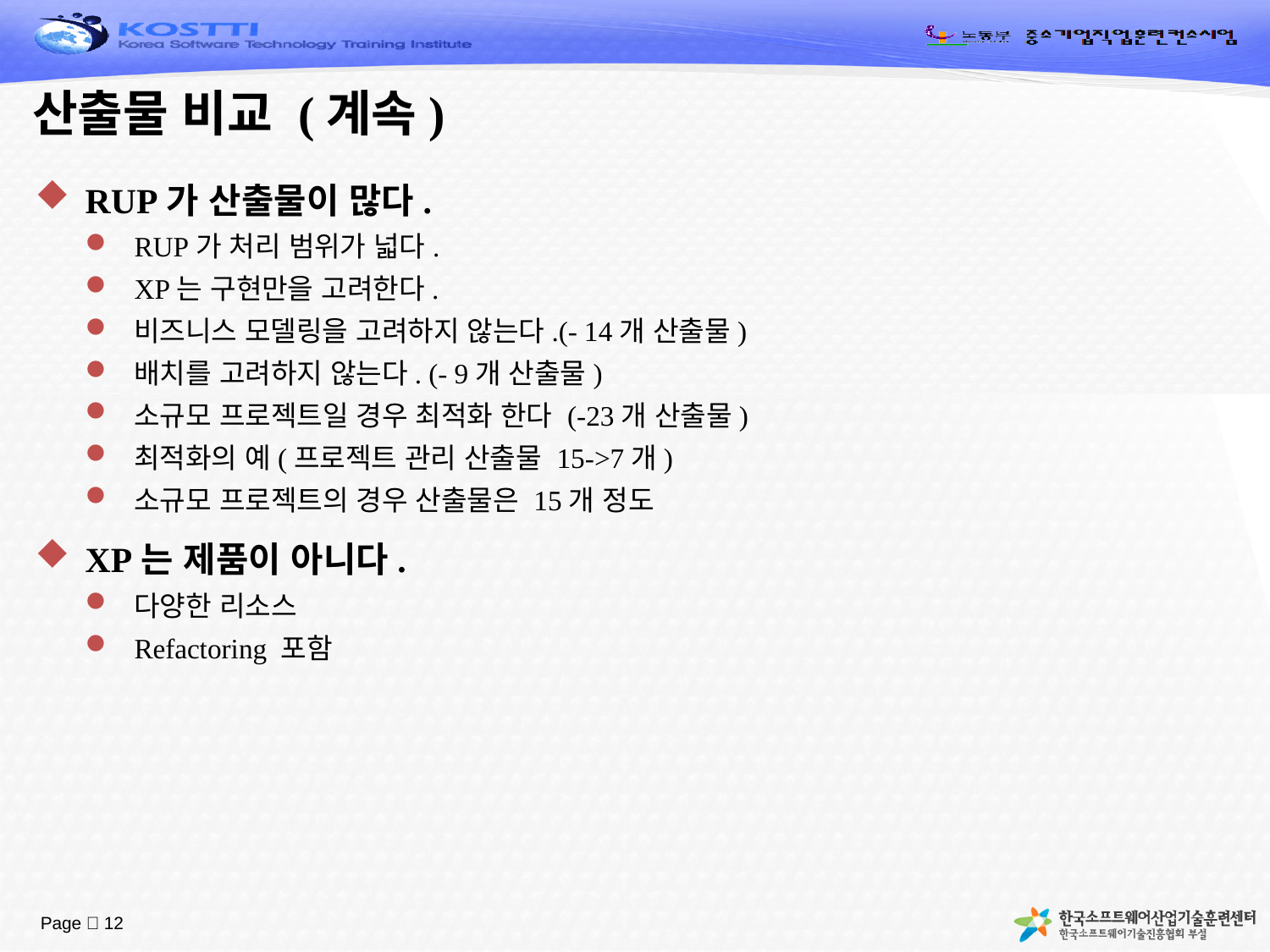

# 산출물 비교 (계속)
RUP가 산출물이 많다.
RUP가 처리 범위가 넓다.
XP는 구현만을 고려한다.
비즈니스 모델링을 고려하지 않는다.(- 14개 산출물)
배치를 고려하지 않는다. (- 9개 산출물)
소규모 프로젝트일 경우 최적화 한다 (-23개 산출물)
최적화의 예(프로젝트 관리 산출물 15->7개)
소규모 프로젝트의 경우 산출물은 15개 정도
XP는 제품이 아니다.
다양한 리소스
Refactoring 포함